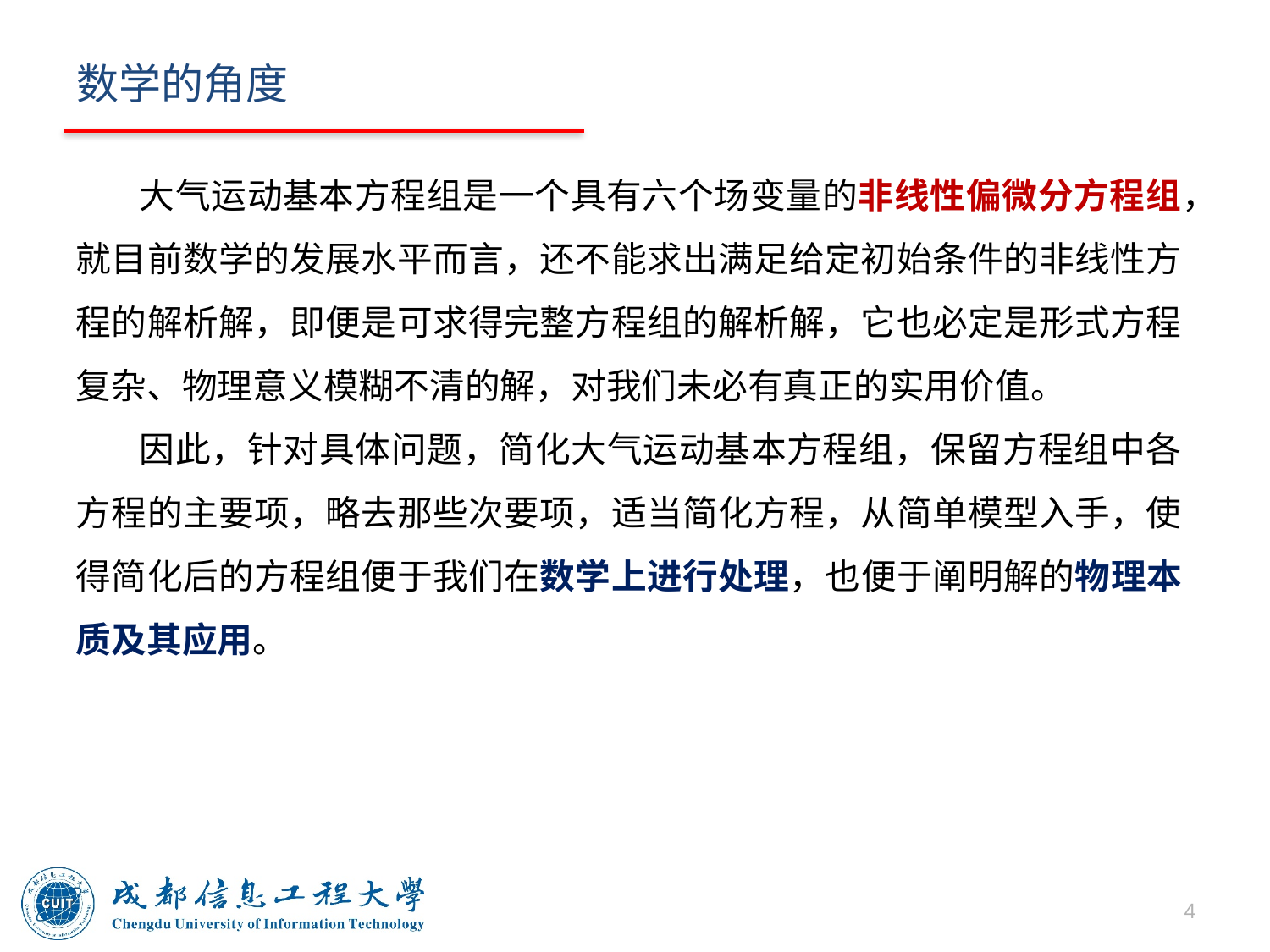

# 数学的角度
大气运动基本方程组是一个具有六个场变量的非线性偏微分方程组，就目前数学的发展水平而言，还不能求出满足给定初始条件的非线性方程的解析解，即便是可求得完整方程组的解析解，它也必定是形式方程复杂、物理意义模糊不清的解，对我们未必有真正的实用价值。
因此，针对具体问题，简化大气运动基本方程组，保留方程组中各方程的主要项，略去那些次要项，适当简化方程，从简单模型入手，使得简化后的方程组便于我们在数学上进行处理，也便于阐明解的物理本质及其应用。
4